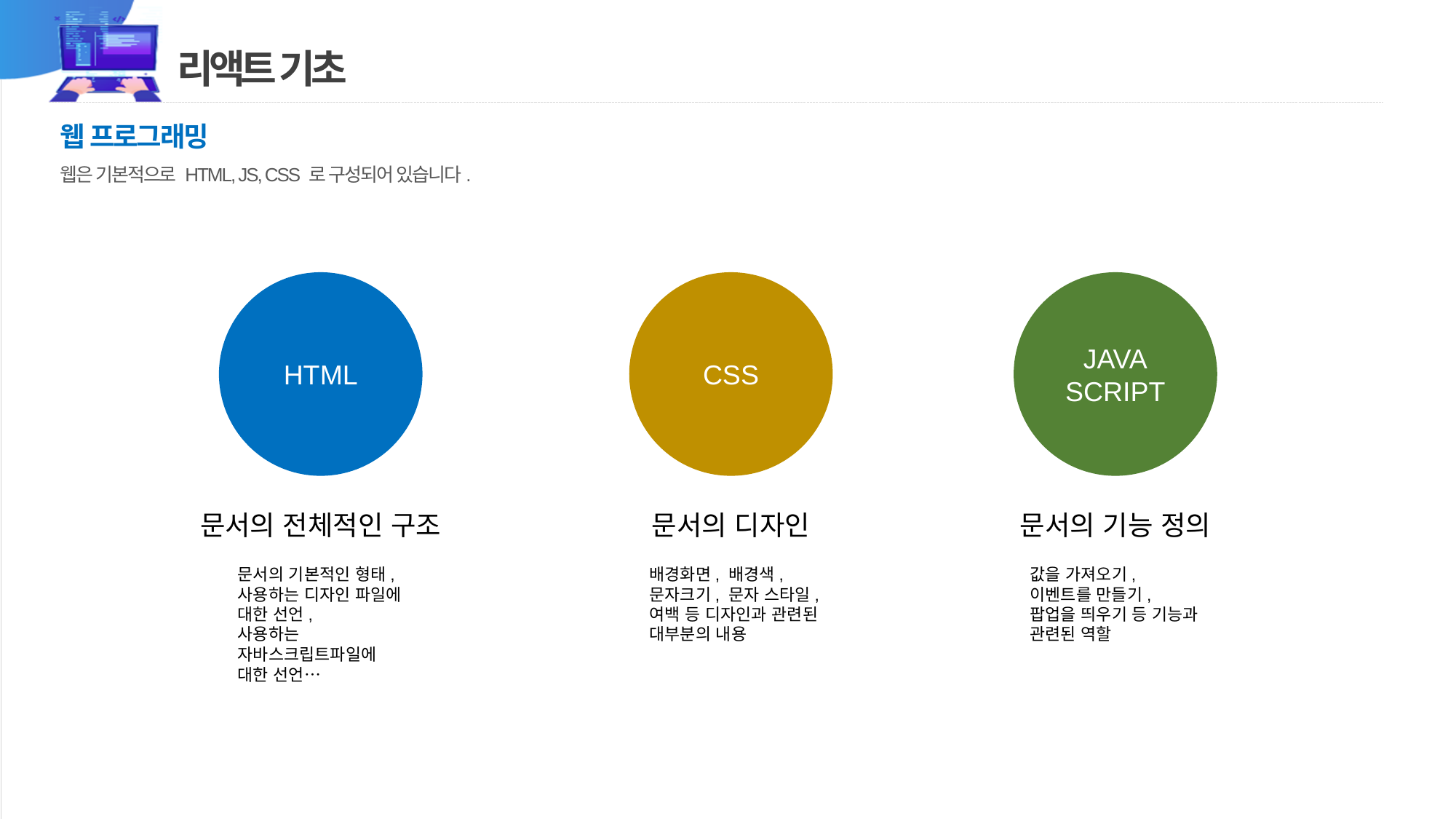

# 리액트 기초
웹 프로그래밍
웹은 기본적으로 HTML, JS, CSS 로 구성되어 있습니다.
HTML
문서의 전체적인 구조
CSS
문서의 디자인
JAVA
SCRIPT
문서의 기능 정의
문서의 기본적인 형태,
사용하는 디자인 파일에 대한 선언,
사용하는 자바스크립트파일에 대한 선언…
배경화면, 배경색, 문자크기, 문자 스타일, 여백 등 디자인과 관련된 대부분의 내용
값을 가져오기, 이벤트를 만들기, 팝업을 띄우기 등 기능과 관련된 역할